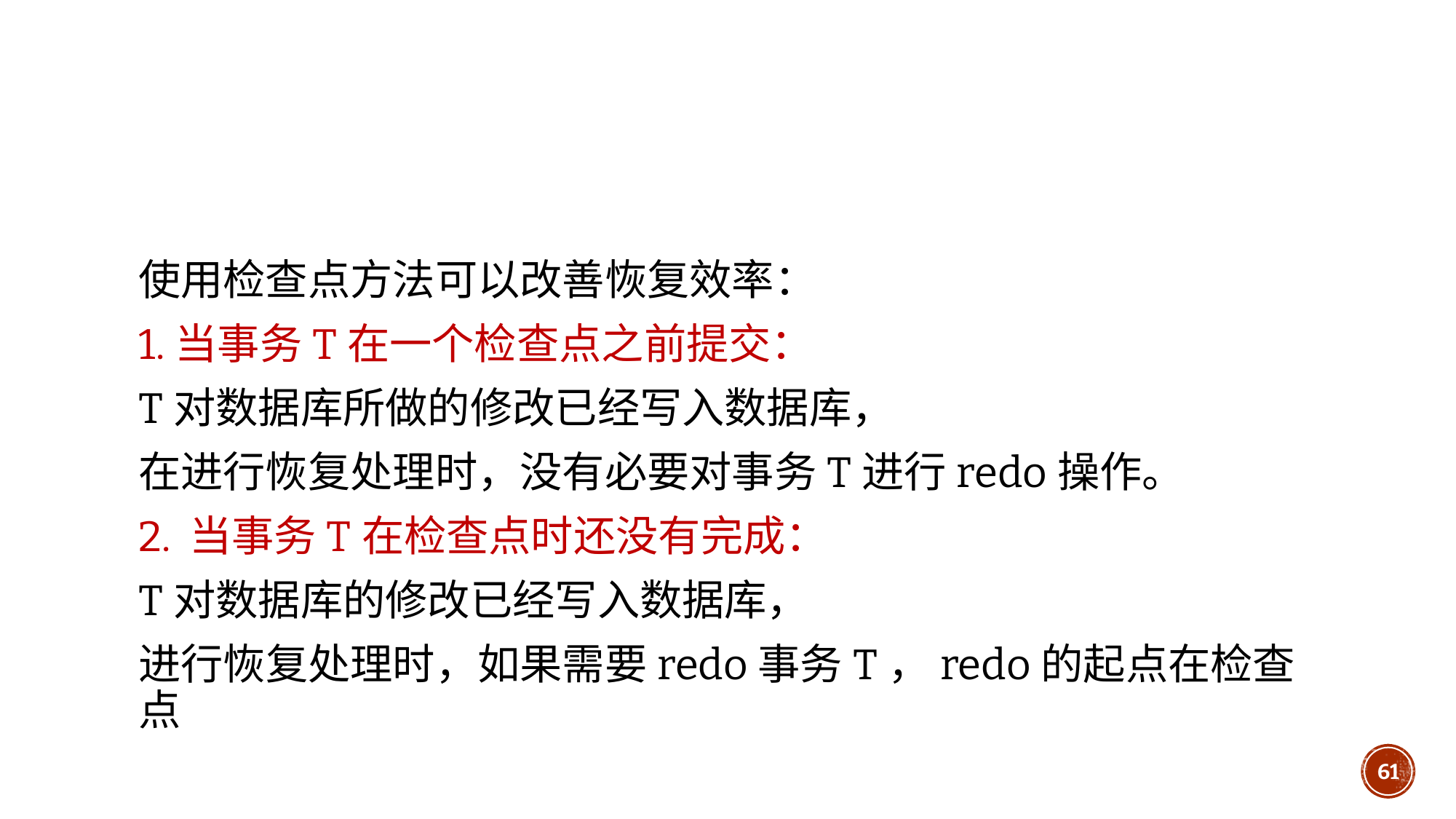

#
使用检查点方法可以改善恢复效率：
1.当事务T在一个检查点之前提交：
T对数据库所做的修改已经写入数据库，
在进行恢复处理时，没有必要对事务T进行redo操作。
2. 当事务T在检查点时还没有完成：
T对数据库的修改已经写入数据库，
进行恢复处理时，如果需要redo事务T，redo的起点在检查点
61